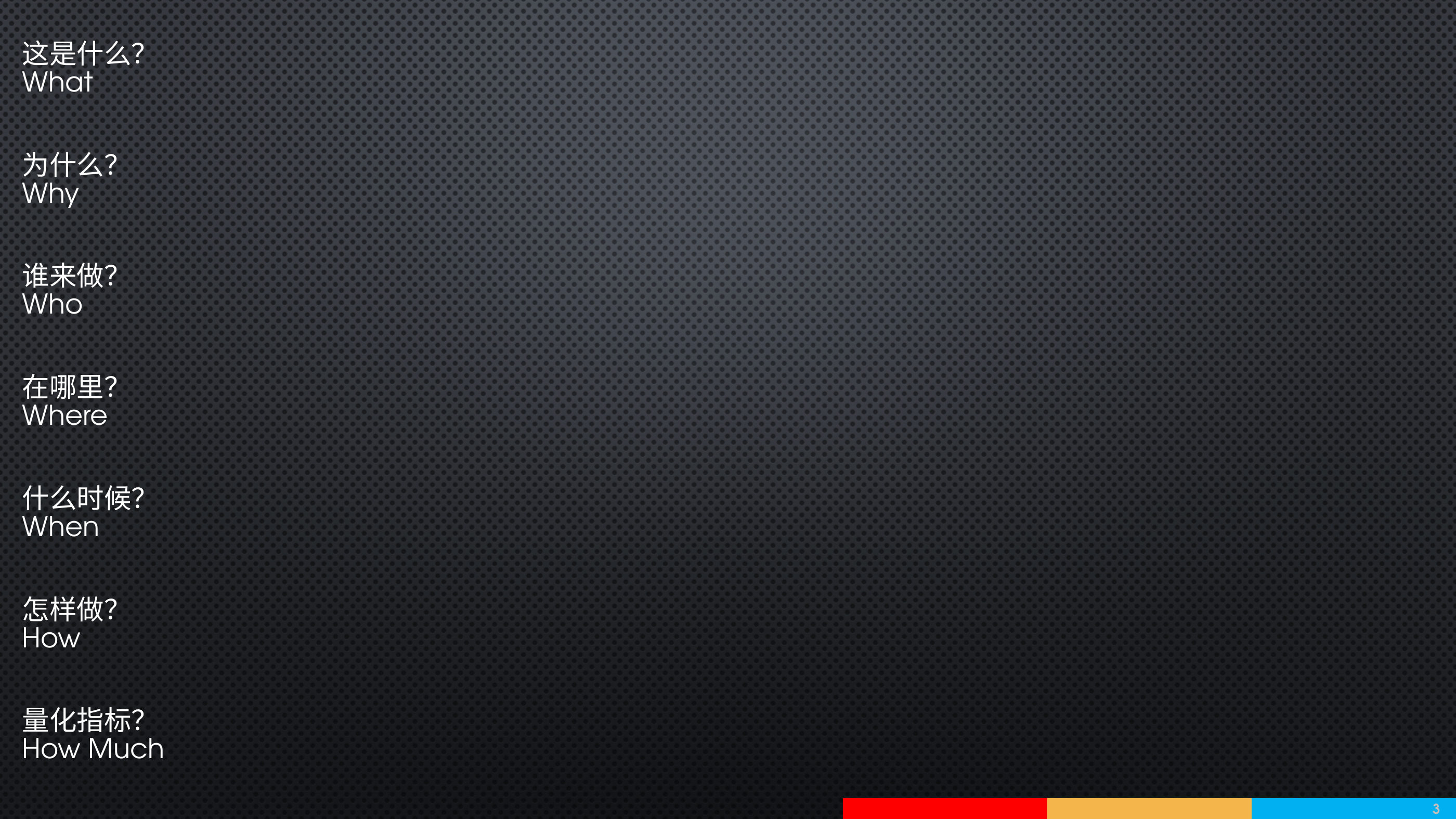

| 这是什么？ What |  |
| --- | --- |
| 为什么？ Why |  |
| 谁来做？ Who |  |
| 在哪里？ Where |  |
| 什么时候？ When |  |
| 怎样做？ How |  |
| 量化指标？ How Much |  |